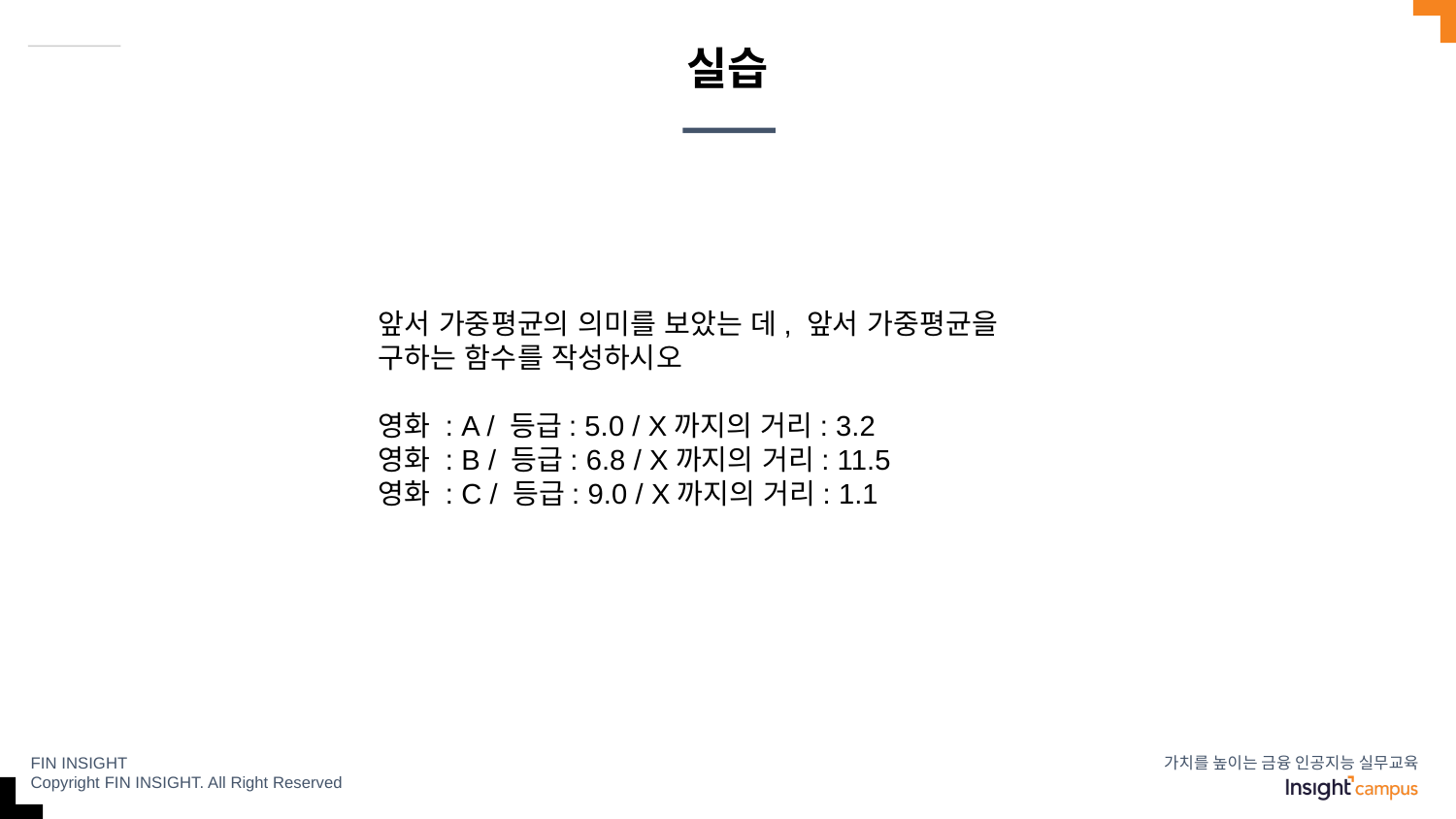

# 실습
앞서 가중평균의 의미를 보았는 데, 앞서 가중평균을 구하는 함수를 작성하시오

영화 : A / 등급: 5.0 / X까지의 거리: 3.2
영화 : B / 등급: 6.8 / X까지의 거리: 11.5
영화 : C / 등급: 9.0 / X까지의 거리: 1.1